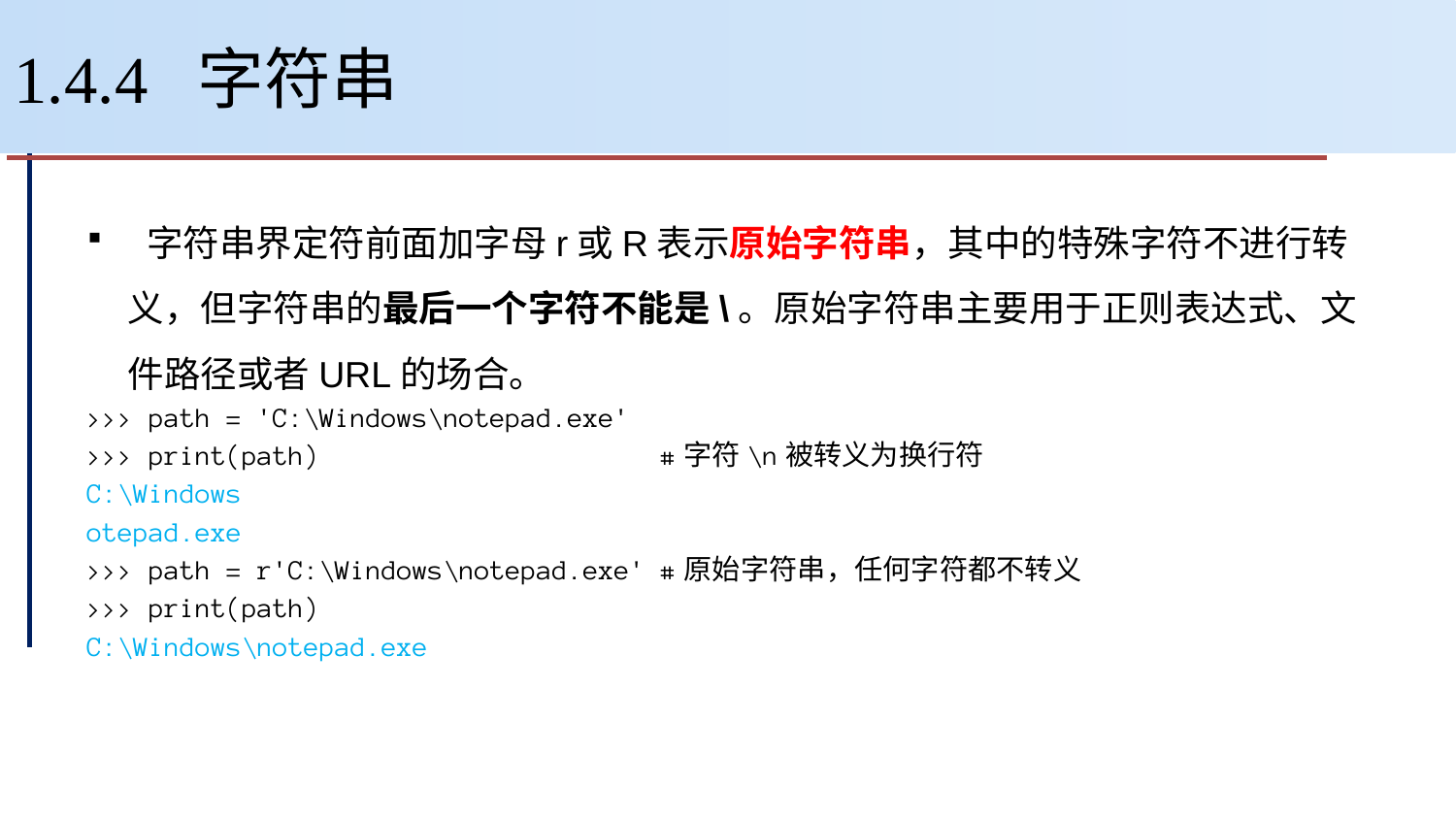

# 1.4.4  字符串
 字符串界定符前面加字母r或R表示原始字符串，其中的特殊字符不进行转义，但字符串的最后一个字符不能是\。原始字符串主要用于正则表达式、文件路径或者URL的场合。
>>> path = 'C:\Windows\notepad.exe'
>>> print(path)                      #字符\n被转义为换行符
C:\Windows
otepad.exe
>>> path = r'C:\Windows\notepad.exe' #原始字符串，任何字符都不转义
>>> print(path)
C:\Windows\notepad.exe